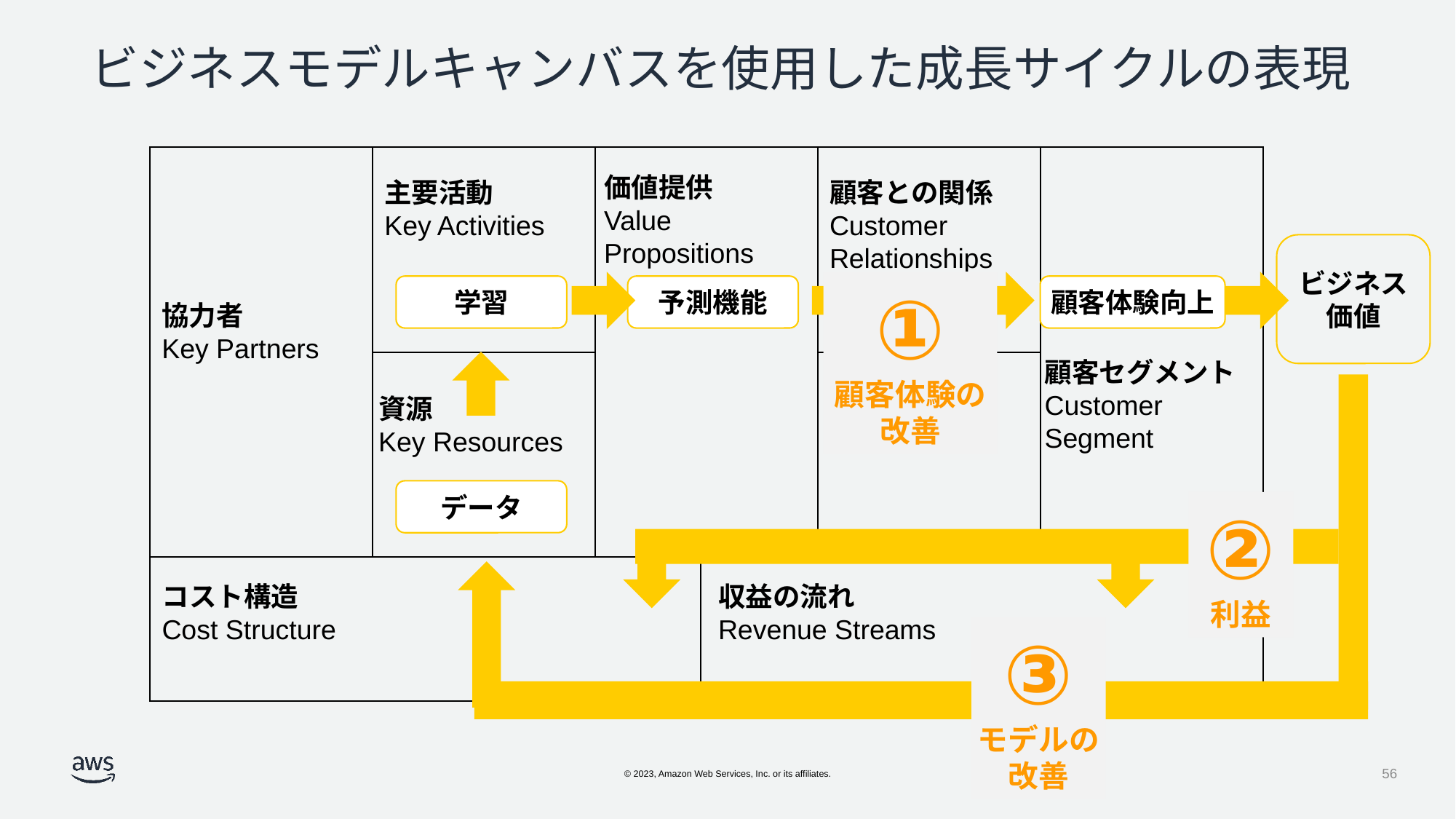

ビジネスモデルキャンバスを使用した成長サイクルの表現

価値提供
Value
Propositions
主要活動
Key Activities
顧客との関係
Customer
Relationships
協力者
Key Partners
顧客セグメント
Customer
Segment

販路
Channels

資源
Key Resources

コスト構造
Cost Structure
収益の流れ
Revenue Streams

ビジネス価値

①
顧客体験の改善
学習
予測機能
顧客体験向上

データ
②
利益

③
モデルの改善

56